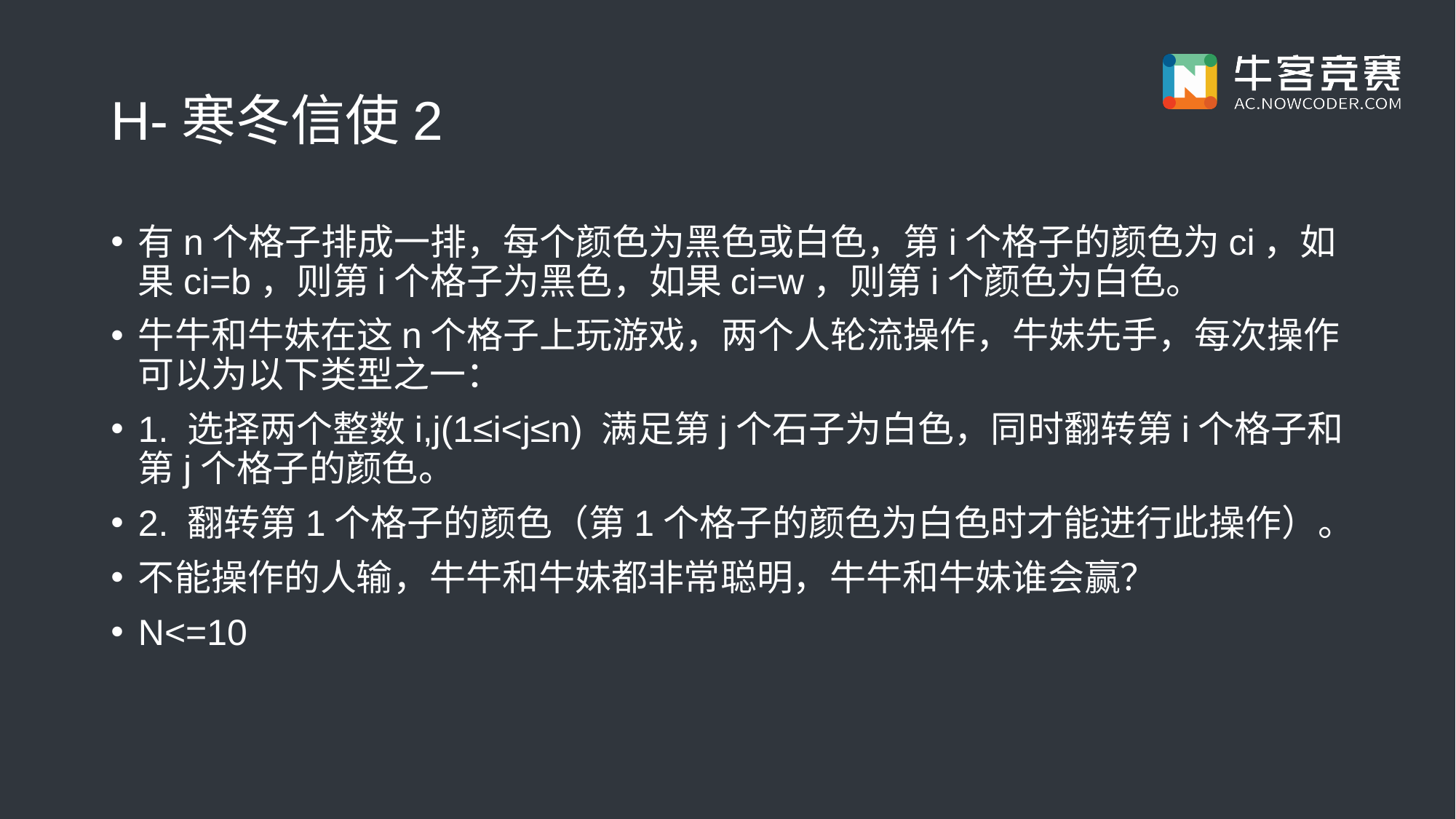

# H-寒冬信使2
有n个格子排成一排，每个颜色为黑色或白色，第i个格子的颜色为ci，如果ci=b，则第i个格子为黑色，如果ci=w，则第i个颜色为白色。
牛牛和牛妹在这n个格子上玩游戏，两个人轮流操作，牛妹先手，每次操作可以为以下类型之一：
1. 选择两个整数i,j(1≤i<j≤n) 满足第j个石子为白色，同时翻转第i个格子和第j个格子的颜色。
2. 翻转第1个格子的颜色（第1个格子的颜色为白色时才能进行此操作）。
不能操作的人输，牛牛和牛妹都非常聪明，牛牛和牛妹谁会赢？
N<=10